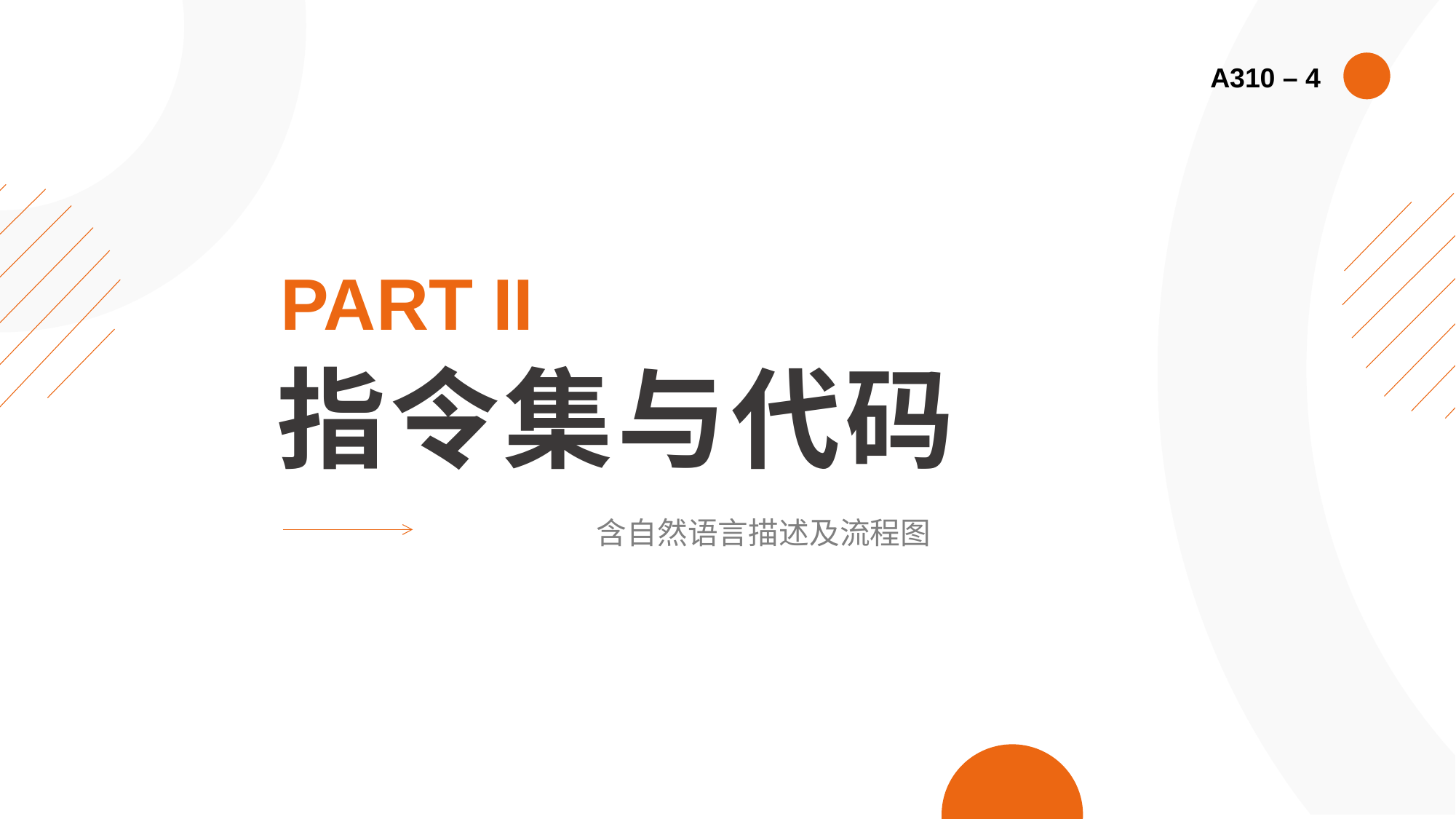

A310 – 4
PART II
指令集与代码
含自然语言描述及流程图